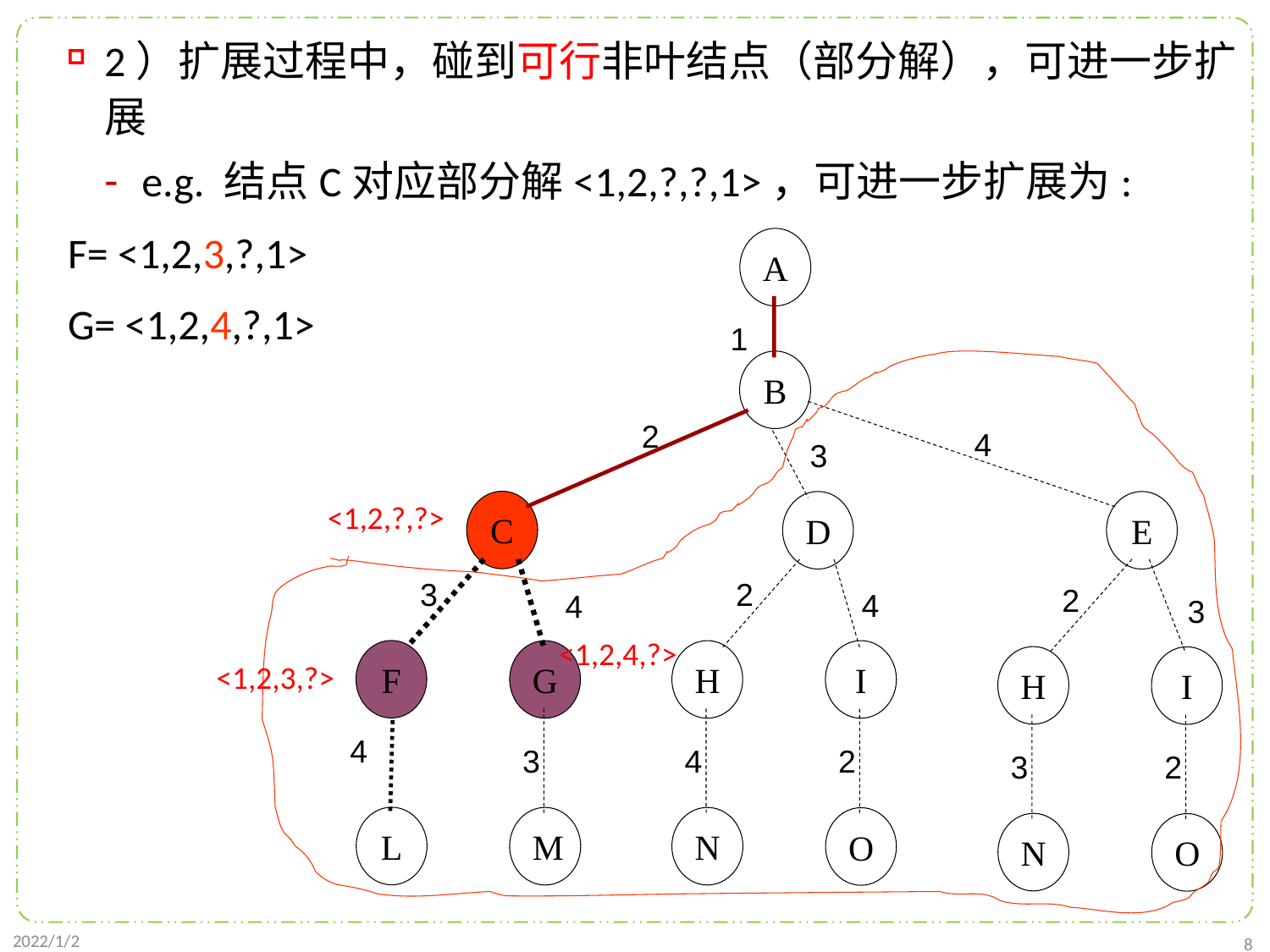

2）扩展过程中，碰到可行非叶结点（部分解），可进一步扩展
e.g. 结点C对应部分解<1,2,?,?,1>，可进一步扩展为:
    F= <1,2,3,?,1>
    G= <1,2,4,?,1>

A

1

B

2
4
3

C
D
E

3
2
2
4
4
3
F
G
H
I
H
I

4
3
4
2
3
2
L
M
N
O
N
O
<1,2,?,?>
<1,2,4,?>
<1,2,3,?>

2022/1/2
8